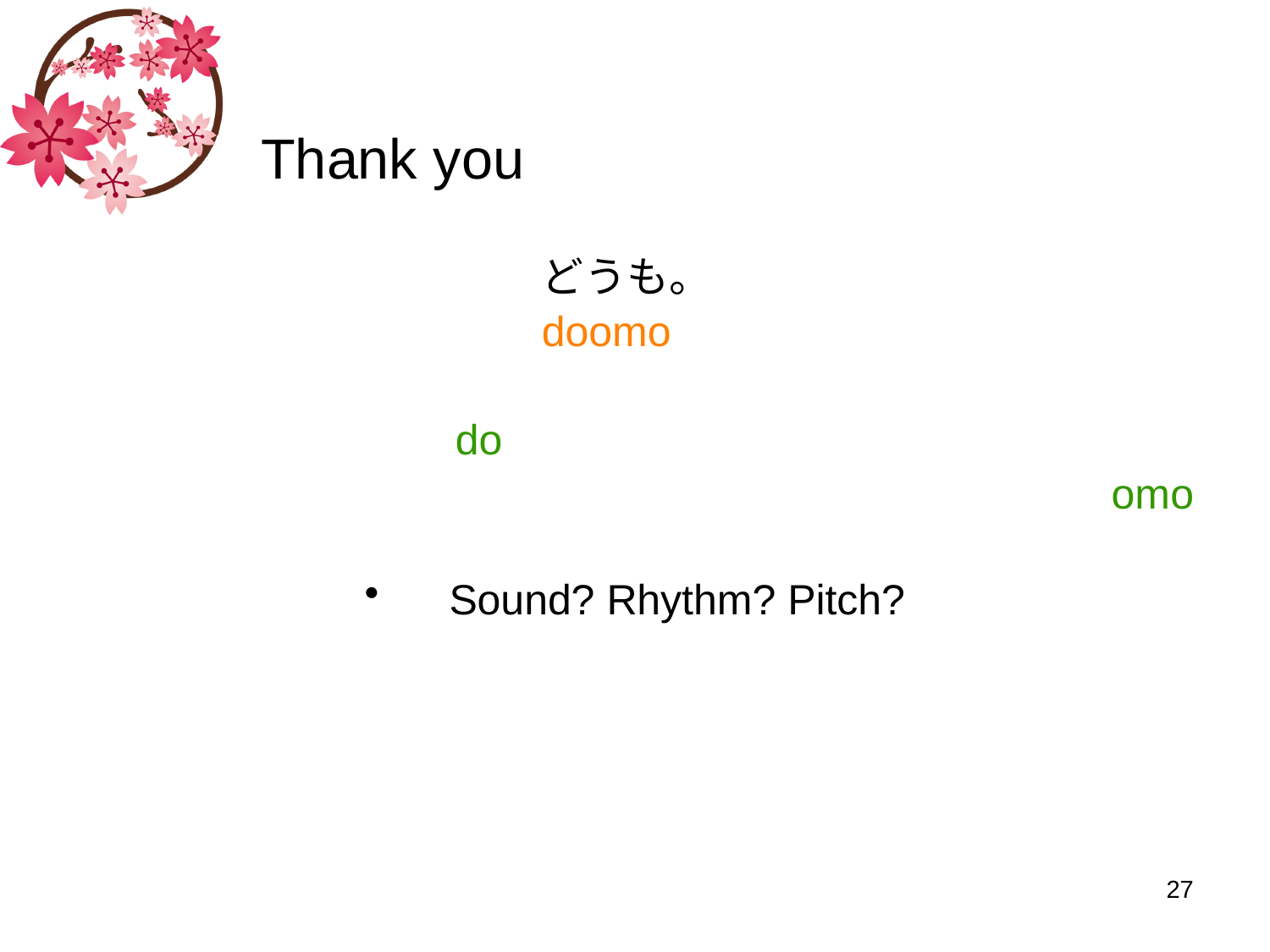

# Thank you
				どうも。
				doomo

                                do
                                     omo
Sound? Rhythm? Pitch?

27